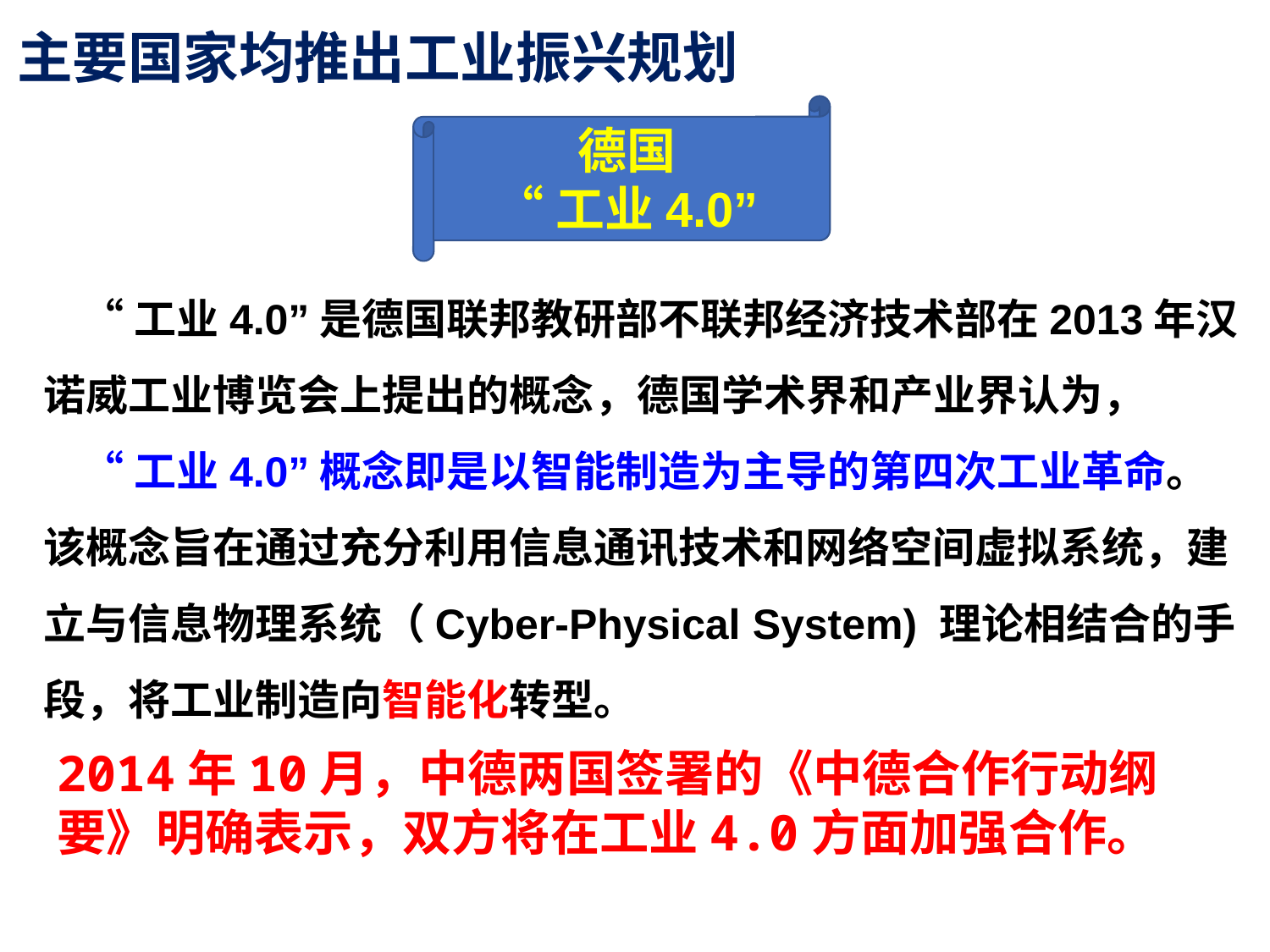

主要国家均推出工业振兴规划
德国
“工业4.0”
    “工业4.0”是德国联邦教研部不联邦经济技术部在2013年汉诺威工业博览会上提出的概念，德国学术界和产业界认为，
    “工业4.0”概念即是以智能制造为主导的第四次工业革命。该概念旨在通过充分利用信息通讯技术和网络空间虚拟系统，建立与信息物理系统（Cyber-Physical System) 理论相结合的手段，将工业制造向智能化转型。
2014年10月，中德两国签署的《中德合作行动纲要》明确表示，双方将在工业4.0方面加强合作。